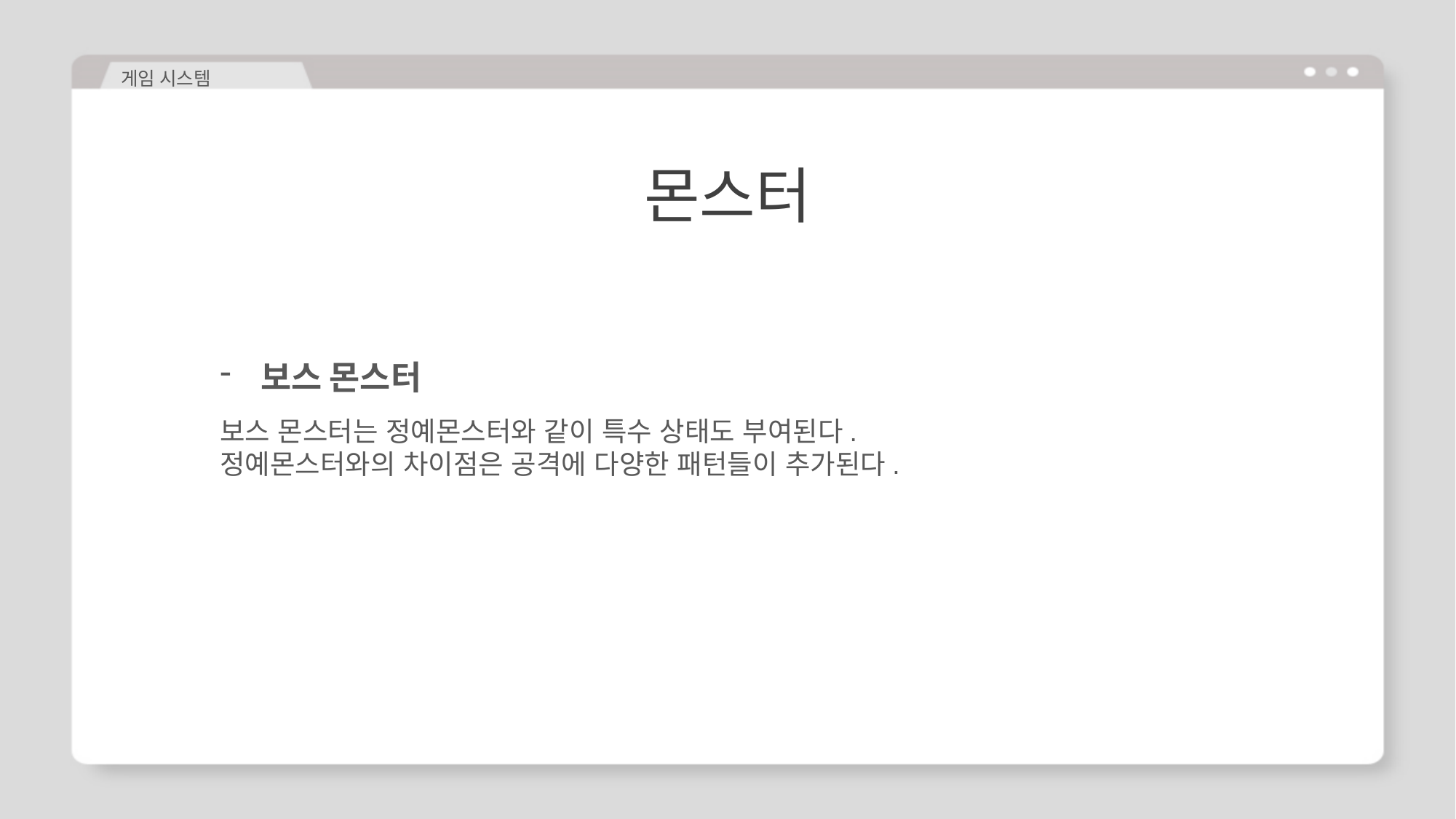

게임 시스템
몬스터
보스 몬스터

보스 몬스터는 정예몬스터와 같이 특수 상태도 부여된다.
정예몬스터와의 차이점은 공격에 다양한 패턴들이 추가된다.